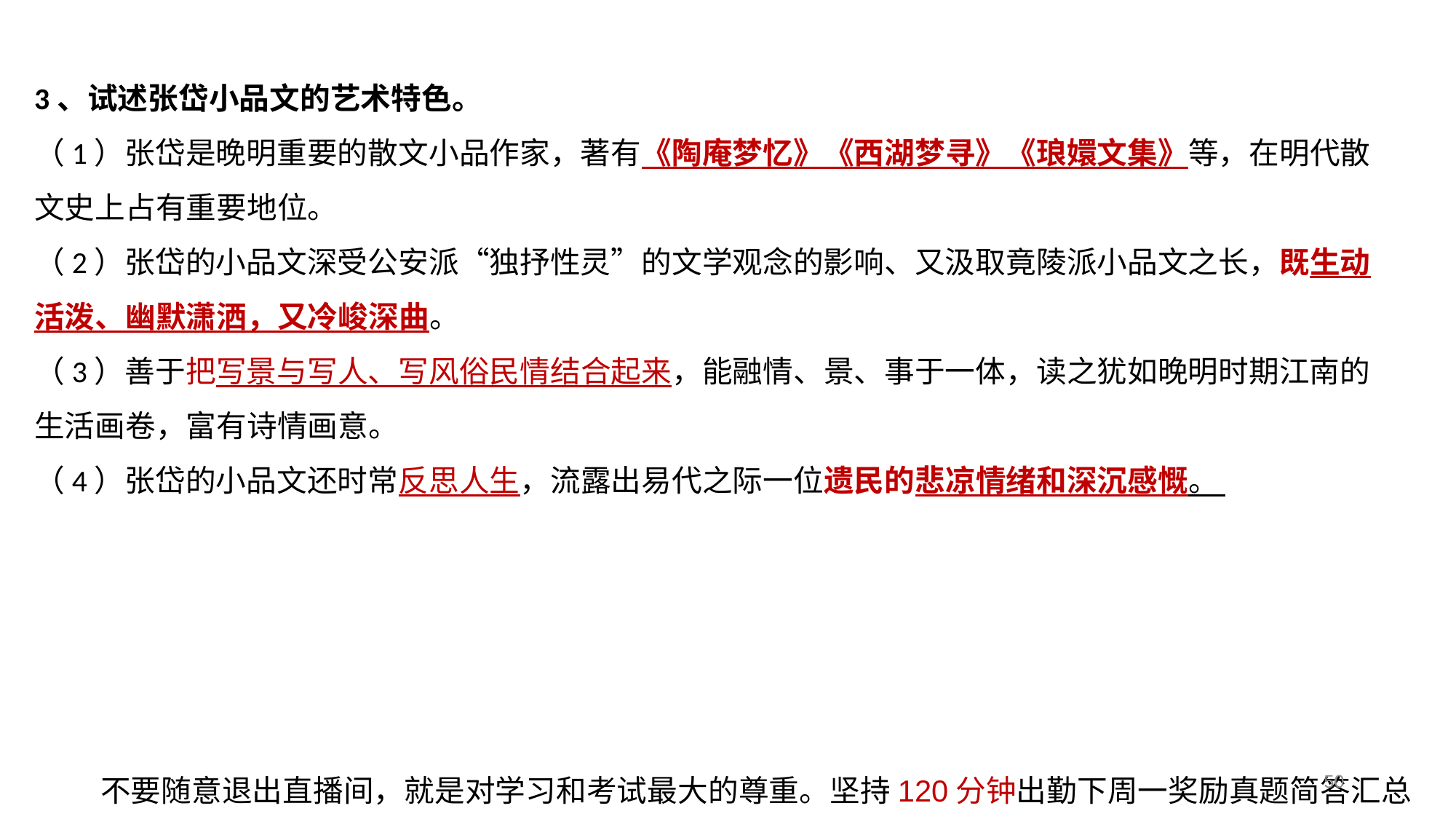

3、试述张岱小品文的艺术特色。
（1）张岱是晚明重要的散文小品作家，著有《陶庵梦忆》《西湖梦寻》《琅嬛文集》等，在明代散文史上占有重要地位。
（2）张岱的小品文深受公安派“独抒性灵”的文学观念的影响、又汲取竟陵派小品文之长，既生动活泼、幽默潇洒，又冷峻深曲。
（3）善于把写景与写人、写风俗民情结合起来，能融情、景、事于一体，读之犹如晚明时期江南的生活画卷，富有诗情画意。
（4）张岱的小品文还时常反思人生，流露出易代之际一位遗民的悲凉情绪和深沉感慨。

50